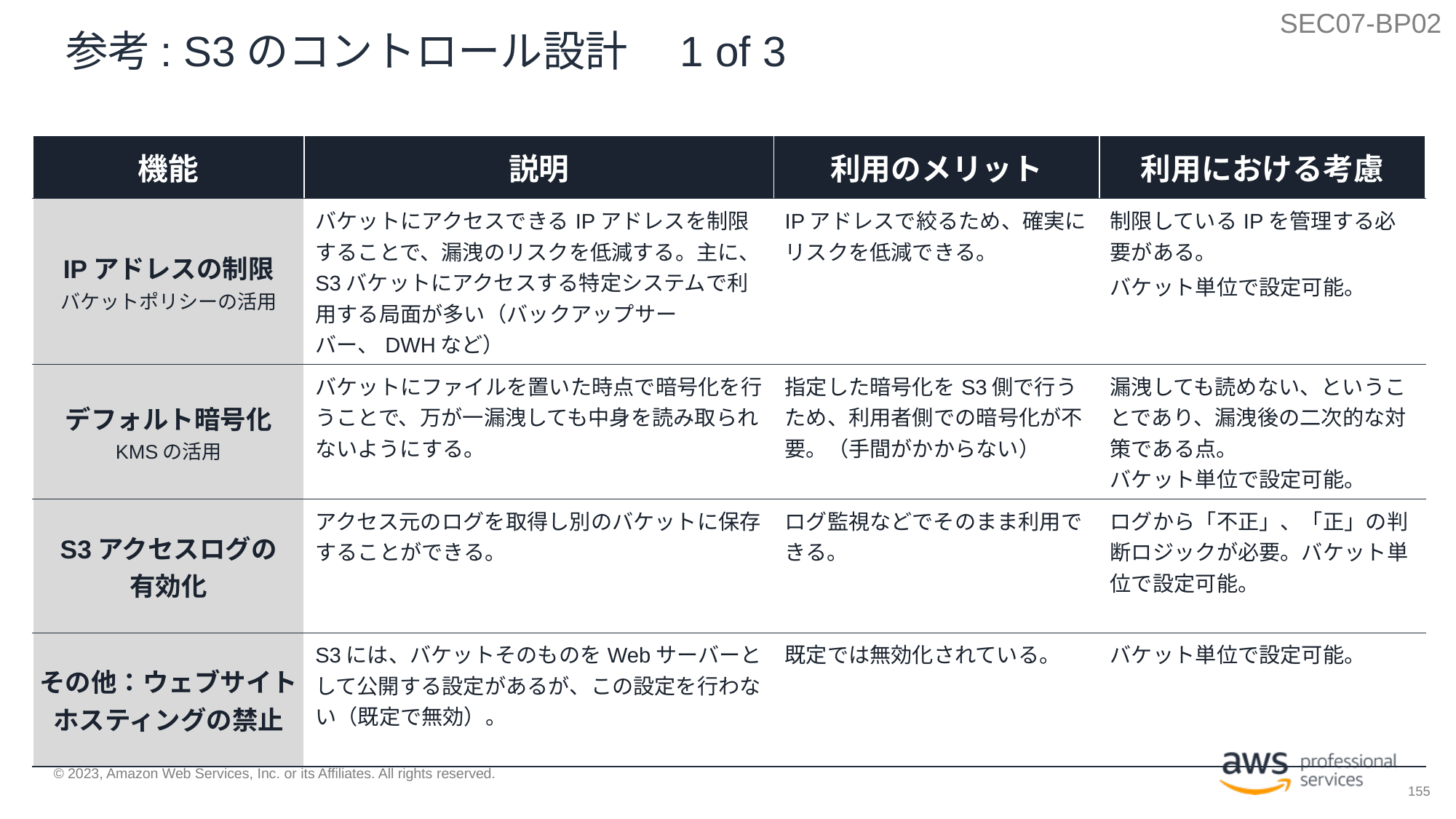

SEC07-BP02
# 参考: S3のコントロール設計　1 of 3
| 機能 | 説明 | 利用のメリット | 利用における考慮 |
| --- | --- | --- | --- |
| IPアドレスの制限 バケットポリシーの活用 | バケットにアクセスできるIPアドレスを制限することで、漏洩のリスクを低減する。主に、S3バケットにアクセスする特定システムで利用する局面が多い（バックアップサーバー、DWHなど） | IPアドレスで絞るため、確実にリスクを低減できる。 | 制限しているIPを管理する必要がある。 バケット単位で設定可能。 |
| デフォルト暗号化 KMSの活用 | バケットにファイルを置いた時点で暗号化を行うことで、万が一漏洩しても中身を読み取られないようにする。 | 指定した暗号化をS3側で行うため、利用者側での暗号化が不要。（手間がかからない） | 漏洩しても読めない、ということであり、漏洩後の二次的な対策である点。 バケット単位で設定可能。 |
| S3アクセスログの 有効化 | アクセス元のログを取得し別のバケットに保存することができる。 | ログ監視などでそのまま利用できる。 | ログから「不正」、「正」の判断ロジックが必要。バケット単位で設定可能。 |
| その他：ウェブサイト ホスティングの禁止 | S3には、バケットそのものをWebサーバーとして公開する設定があるが、この設定を行わない（既定で無効）。 | 既定では無効化されている。 | バケット単位で設定可能。 |